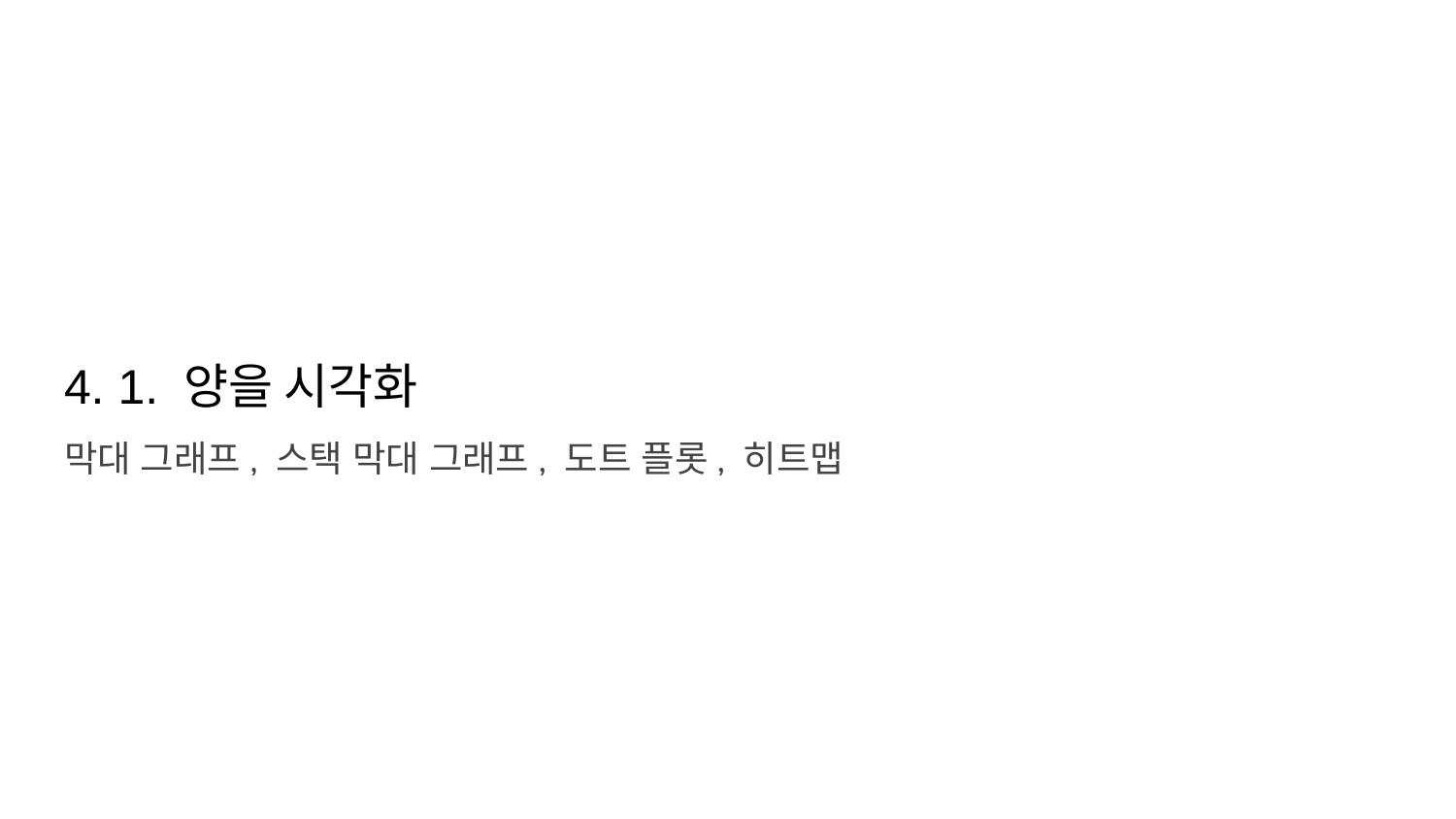

# 4. 1. 양을 시각화
막대 그래프, 스택 막대 그래프, 도트 플롯, 히트맵